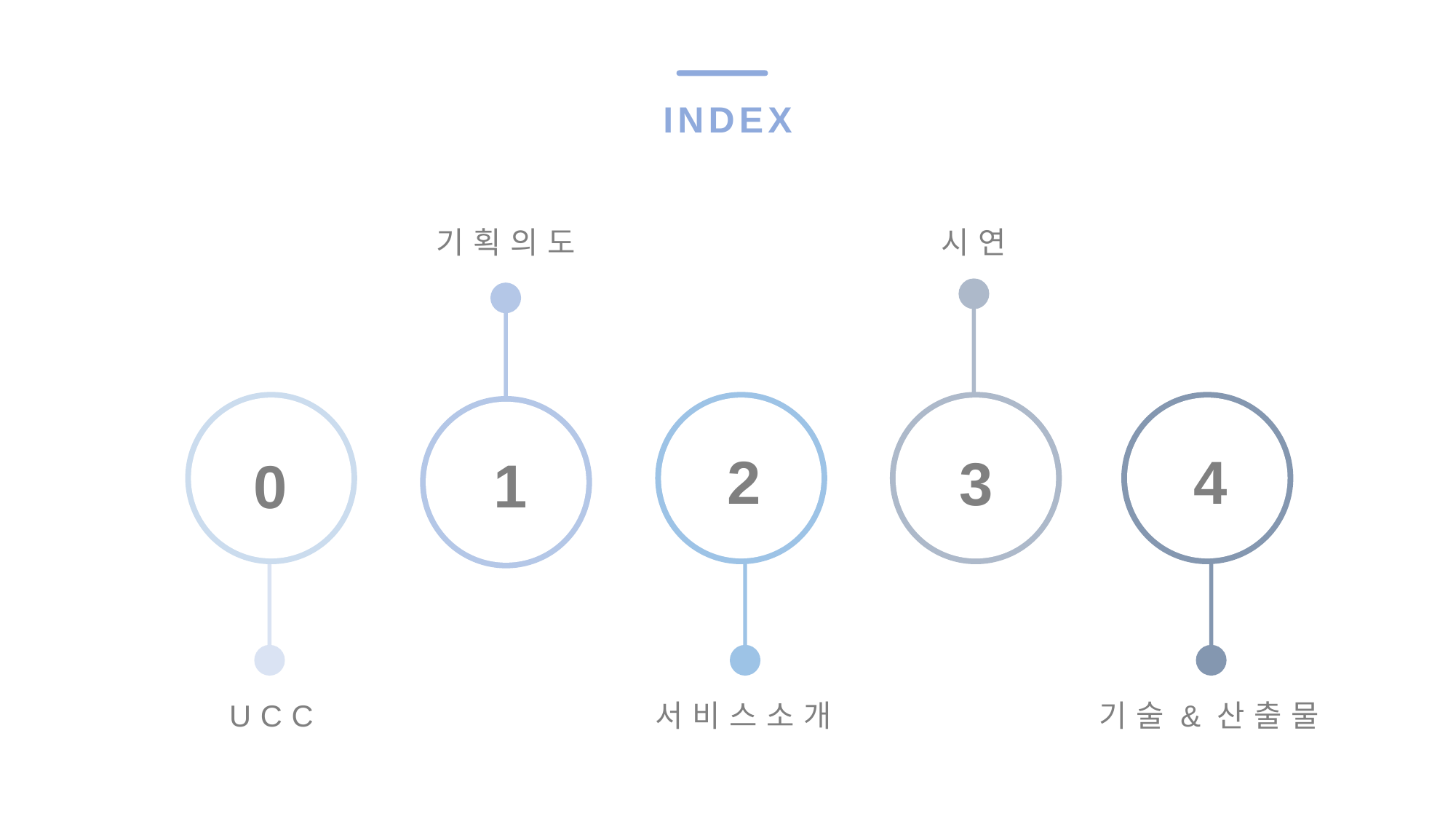

INDEX
기획의도
시연

3

1

0

2

4

UCC
서비스소개
기술&산출물